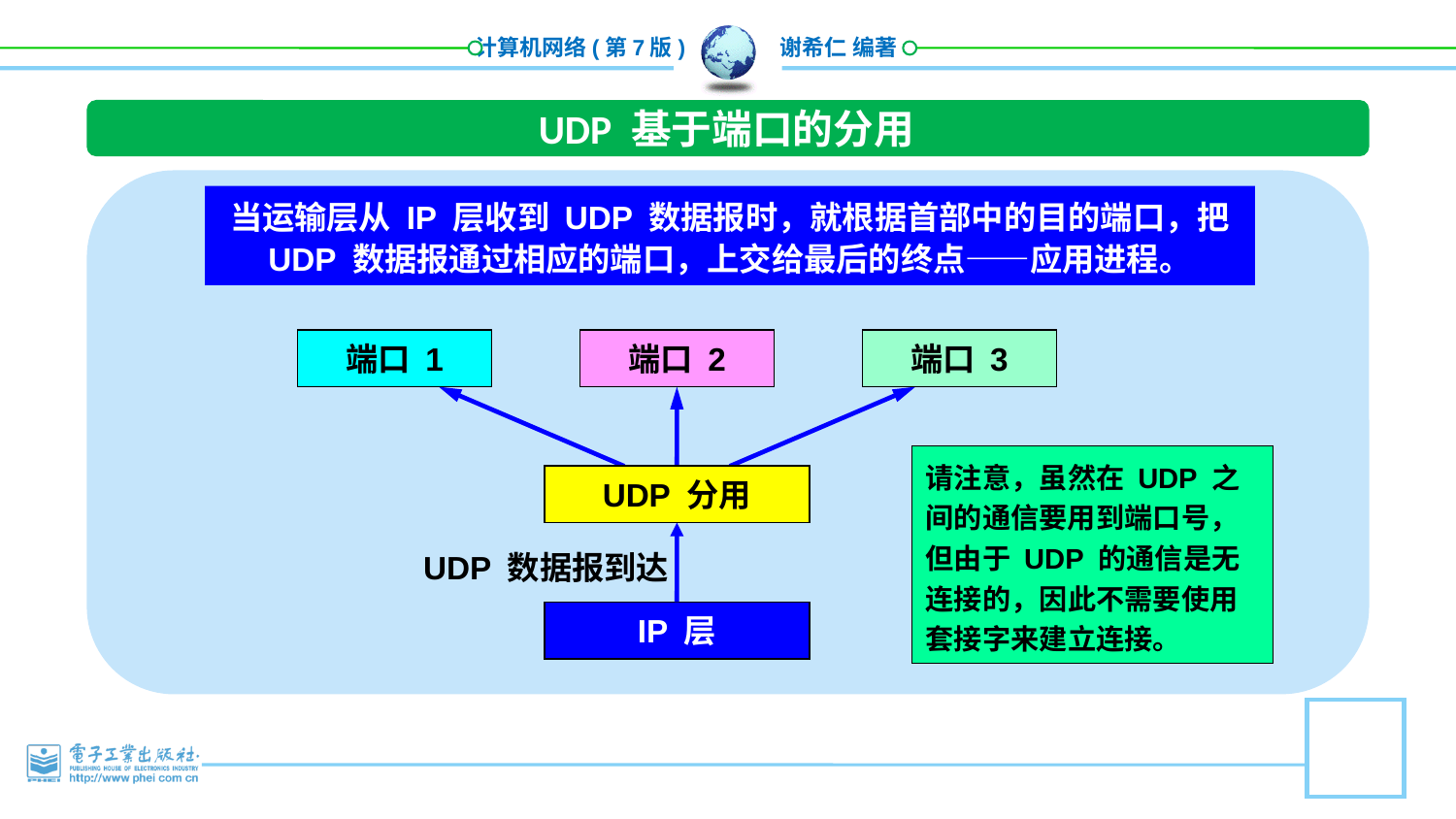

UDP 基于端口的分用

当运输层从 IP 层收到 UDP 数据报时，就根据首部中的目的端口，把 UDP 数据报通过相应的端口，上交给最后的终点——应用进程。
端口 1
端口 2
端口 3

UDP 分用

UDP 数据报到达
IP 层
请注意，虽然在 UDP 之间的通信要用到端口号，但由于 UDP 的通信是无连接的，因此不需要使用套接字来建立连接。